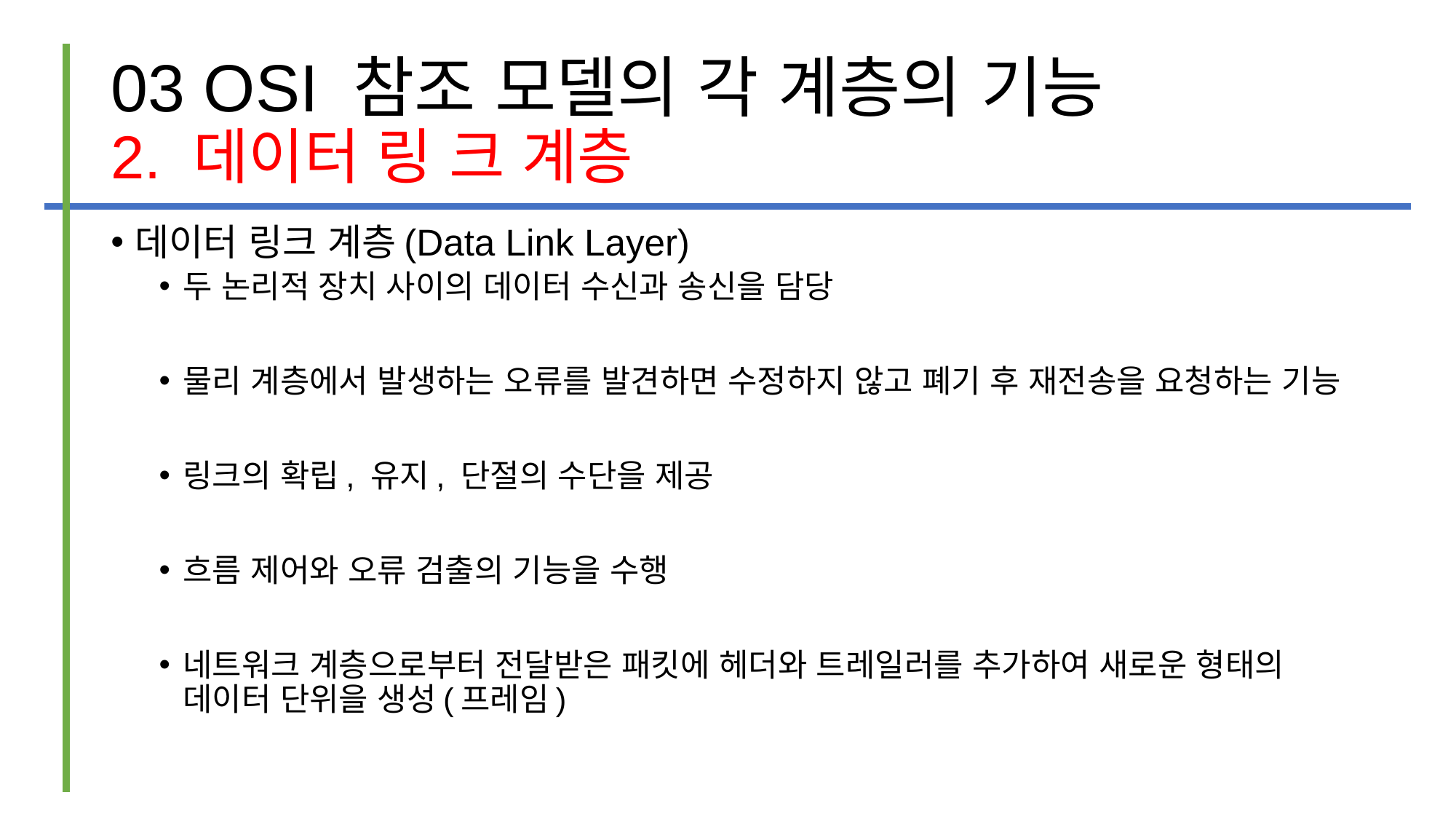

# 03 OSI 참조 모델의 각 계층의 기능 2. 데이터 링 크 계층
데이터 링크 계층(Data Link Layer)
두 논리적 장치 사이의 데이터 수신과 송신을 담당

물리 계층에서 발생하는 오류를 발견하면 수정하지 않고 폐기 후 재전송을 요청하는 기능

링크의 확립, 유지, 단절의 수단을 제공

흐름 제어와 오류 검출의 기능을 수행

네트워크 계층으로부터 전달받은 패킷에 헤더와 트레일러를 추가하여 새로운 형태의 데이터 단위을 생성(프레임)